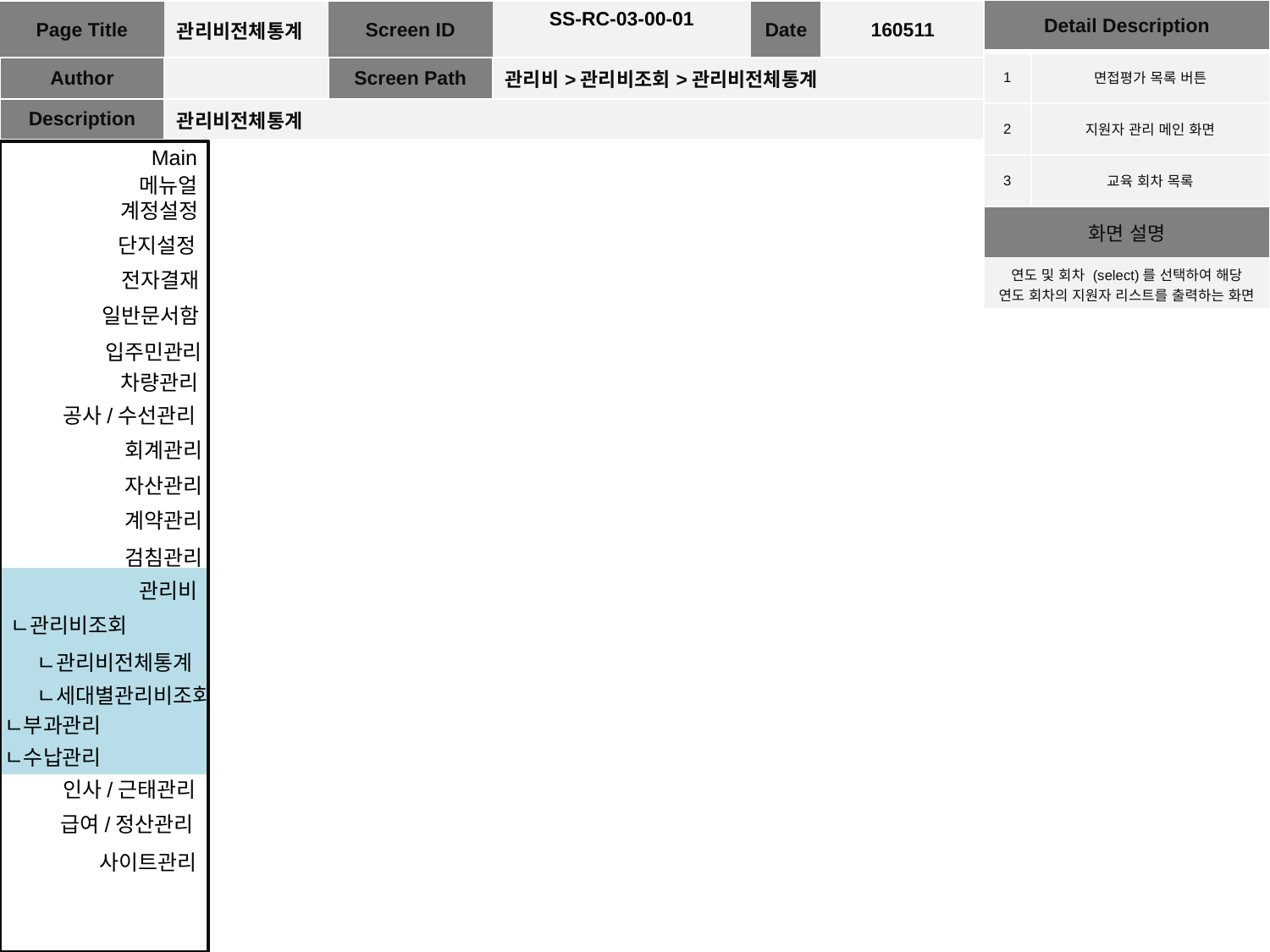

| Detail Description |  |
| --- | --- |
| 1 | 면접평가 목록 버튼 |
| 2 | 지원자 관리 메인 화면 |
| 3 | 교육 회차 목록 |
| 화면 설명 |  |
| 연도 및 회차 (select)를 선택하여 해당 연도 회차의 지원자 리스트를 출력하는 화면 |  |
| Page Title | 관리비전체통계 | Screen ID | SS-RC-03-00-01 | Date | 160511 |
| --- | --- | --- | --- | --- | --- |
| Author |  | Screen Path | 관리비>관리비조회>관리비전체통계 |  |  |
| Description | 관리비전체통계 |  |  |  |  |
Main

메뉴얼
계정설정
단지설정
전자결재
일반문서함
입주민관리
차량관리
공사/수선관리
회계관리
자산관리
계약관리
검침관리

관리비
ㄴ관리비조회
ㄴ관리비전체통계
ㄴ세대별관리비조회
ㄴ부과관리
ㄴ수납관리
인사/근태관리
급여/정산관리
사이트관리